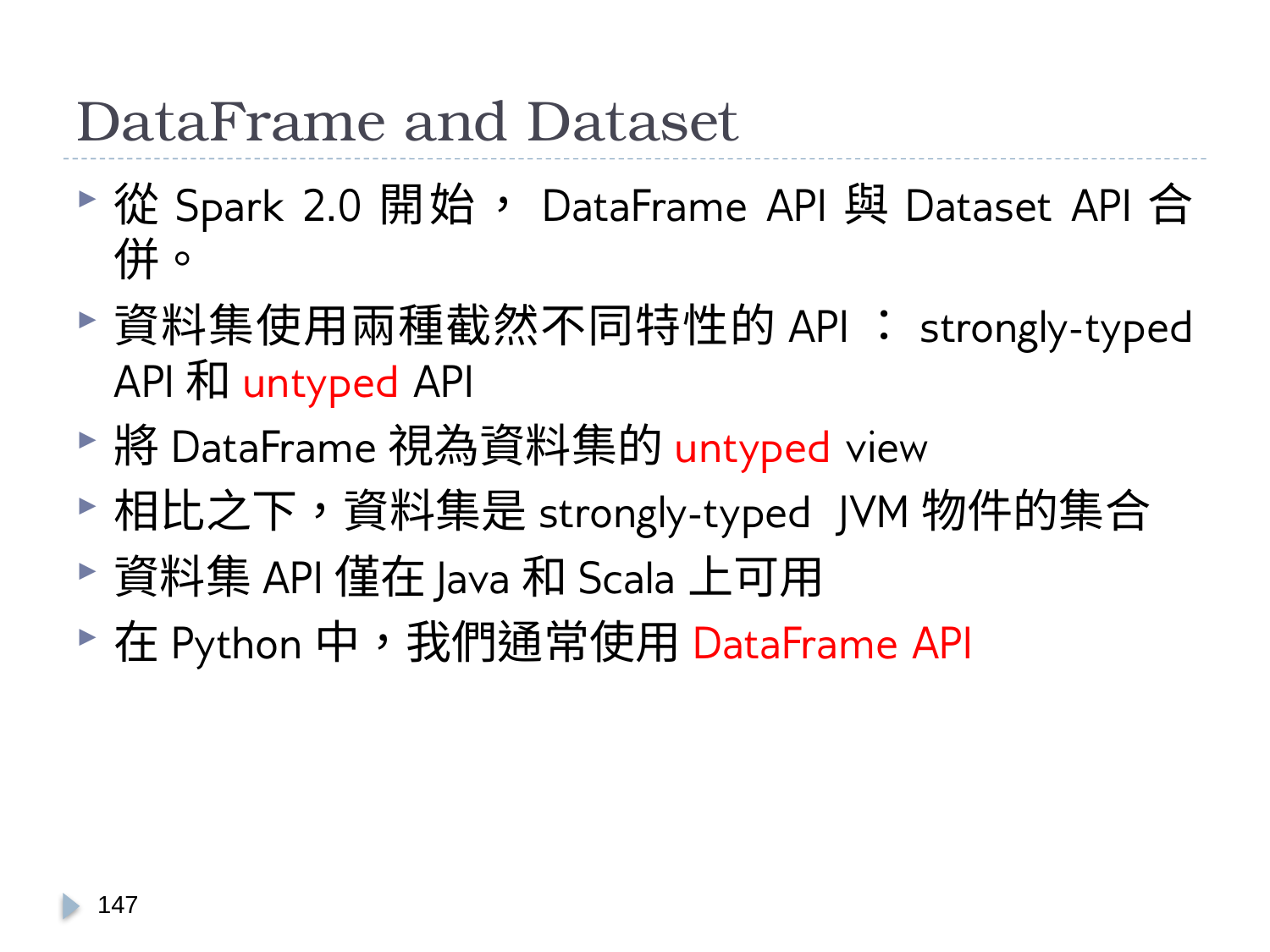

# DataFrame and Dataset
從Spark 2.0開始，DataFrame API與Dataset API合併。
資料集使用兩種截然不同特性的API：strongly-typed API和untyped API
將DataFrame視為資料集的untyped view
相比之下，資料集是strongly-typed  JVM物件的集合
資料集API僅在Java和Scala上可用
在Python中，我們通常使用DataFrame API
147